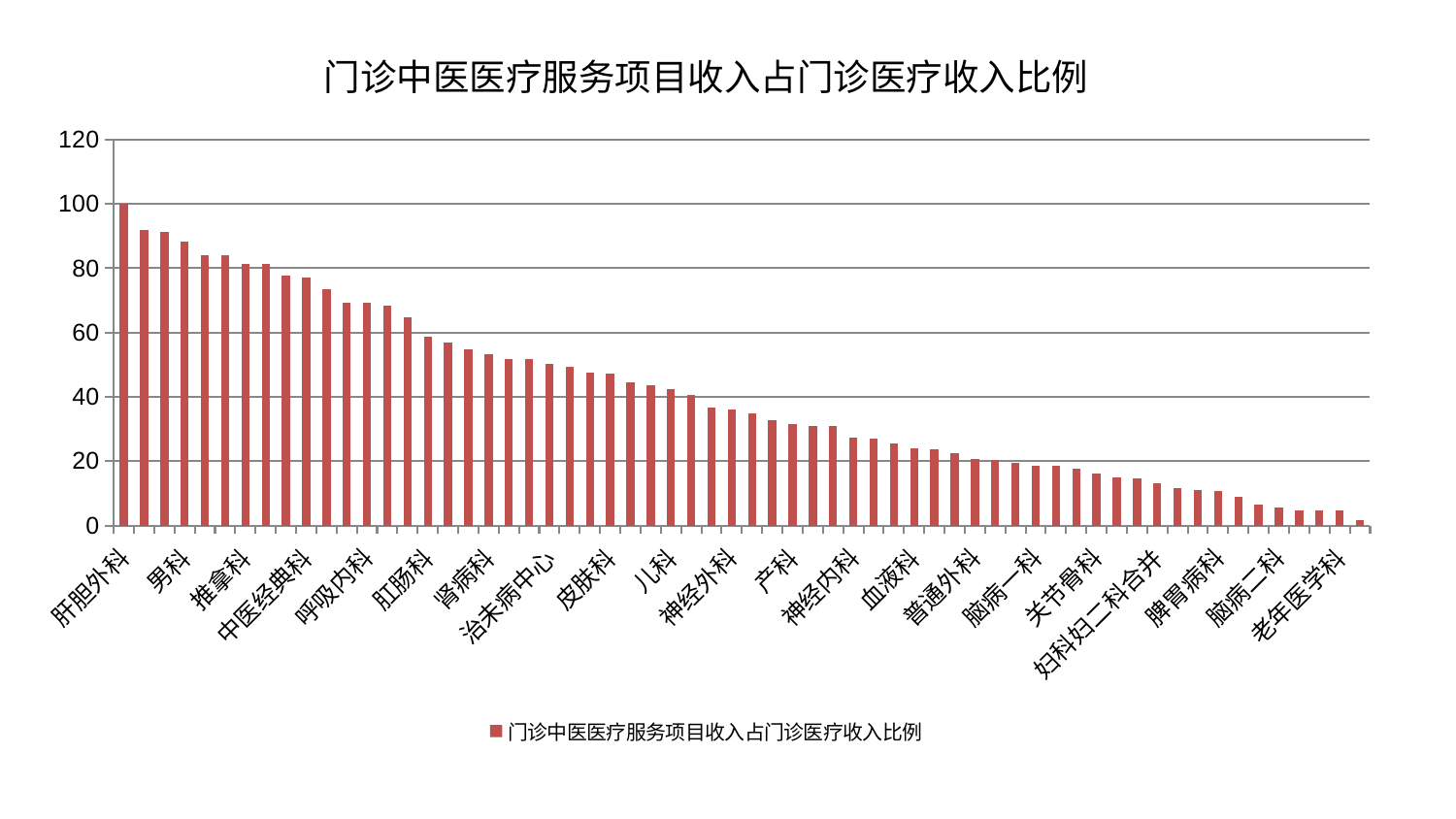

### Chart: 门诊中医医疗服务项目收入占门诊医疗收入比例

| Category | 门诊中医医疗服务项目收入占门诊医疗收入比例 |
|---|---|
| 肝胆外科 | 100.0 |
| 眼科 | 92.00558923895298 |
| 运动损伤骨科 | 91.35447032470998 |
| 男科 | 88.29101742194128 |
| 微创骨科 | 84.15277581455183 |
| 肾脏内科 | 83.919744221362 |
| 推拿科 | 81.39922472612803 |
| 心病一科 | 81.360628512143 |
| 心病四科 | 77.68696793495339 |
| 中医经典科 | 77.0594975541531 |
| 肿瘤内科 | 73.4308197194385 |
| 东区重症医学科 | 69.26662650848941 |
| 呼吸内科 | 69.25977431032852 |
| 消化内科 | 68.35442183160363 |
| 创伤骨科 | 64.59806724101219 |
| 肛肠科 | 58.81674594929874 |
| 身心医学科 | 56.863970374036114 |
| 心病二科 | 54.6628114177583 |
| 肾病科 | 53.397816423216796 |
| 脑病三科 | 51.69823831263128 |
| 针灸科 | 51.692922294594844 |
| 治未病中心 | 50.323923894805404 |
| 脾胃科消化科合并 | 49.3879845157237 |
| 小儿推拿科 | 47.65576480222622 |
| 皮肤科 | 47.14857805902681 |
| 口腔科 | 44.614461097165794 |
| 妇科 | 43.729105168564516 |
| 儿科 | 42.46215621757123 |
| 内分泌科 | 40.59793186316197 |
| 中医外治中心 | 36.60001486132222 |
| 神经外科 | 36.0629719149244 |
| 综合内科 | 34.750196315155385 |
| 心病三科 | 32.63178965885007 |
| 产科 | 31.622838582588805 |
| 显微骨科 | 30.994875018535495 |
| 骨科 | 30.79608905507247 |
| 神经内科 | 27.431312305626953 |
| 重症医学科 | 27.10936739686728 |
| 西区重症医学科 | 25.61739193088057 |
| 血液科 | 23.908564828263547 |
| 风湿病科 | 23.687932108741244 |
| 康复科 | 22.332573823766644 |
| 普通外科 | 20.77412547141688 |
| 小儿骨科 | 20.365031356578754 |
| 耳鼻喉科 | 19.501294750205567 |
| 脑病一科 | 18.683496471943567 |
| 肝病科 | 18.607726330105898 |
| 美容皮肤科 | 17.600852289968234 |
| 关节骨科 | 16.240724630733997 |
| 周围血管科 | 15.045447413238685 |
| 胸外科 | 14.674769953678906 |
| 妇科妇二科合并 | 12.993191201561771 |
| 东区肾病科 | 11.533364454749428 |
| 脊柱骨科 | 11.12100994006124 |
| 脾胃病科 | 10.588354704032543 |
| 泌尿外科 | 8.970351206180197 |
| 医院 | 6.447052532417767 |
| 脑病二科 | 5.7144184450779365 |
| 心血管内科 | 4.708501379387393 |
| 乳腺甲状腺外科 | 4.6945178684578615 |
| 老年医学科 | 4.631494273278717 |
| 妇二科 | 1.521737668919801 |
222